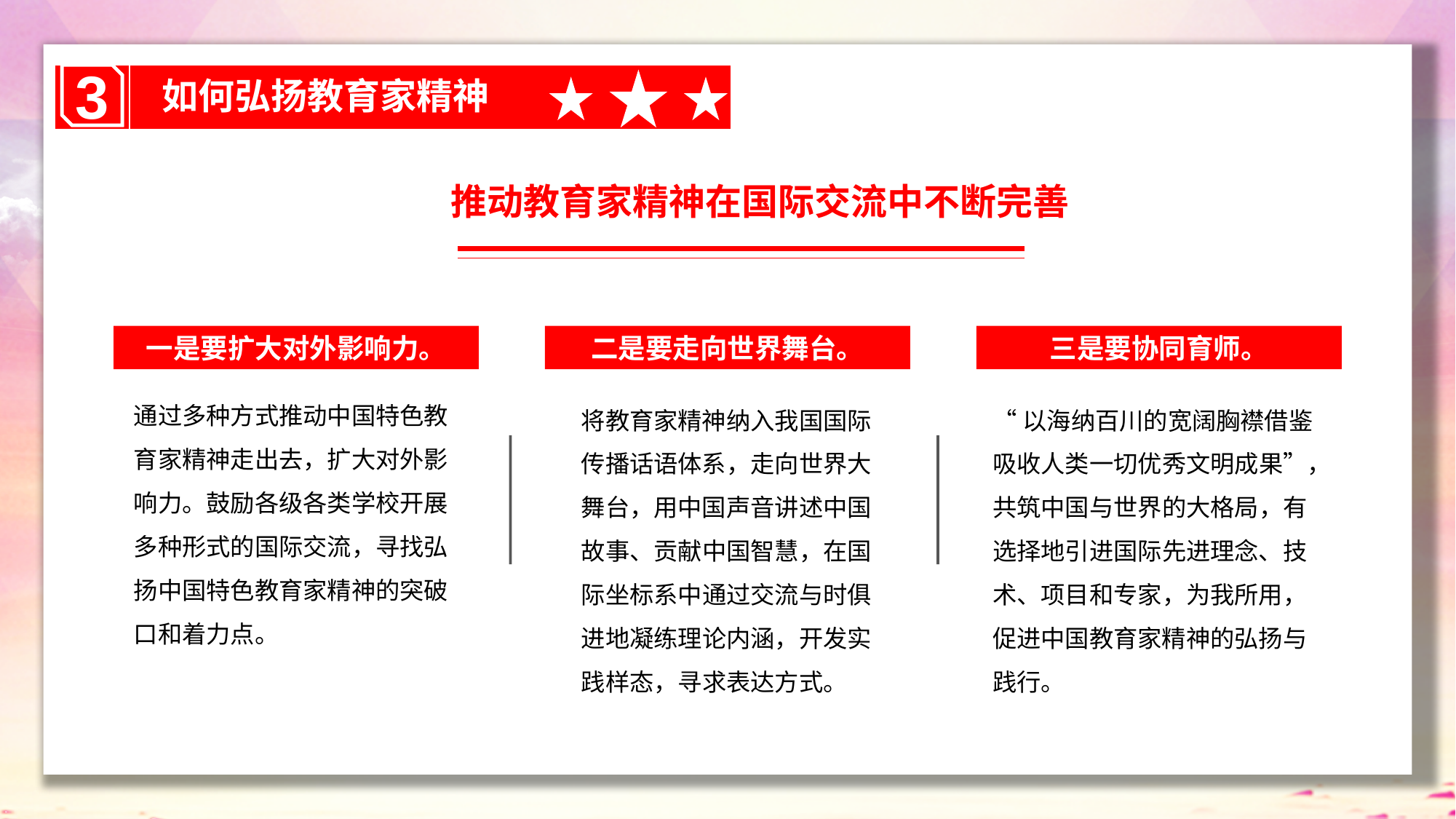

3

如何弘扬教育家精神
推动教育家精神在国际交流中不断完善
一是要扩大对外影响力。
二是要走向世界舞台。
三是要协同育师。
通过多种方式推动中国特色教育家精神走出去，扩大对外影响力。鼓励各级各类学校开展多种形式的国际交流，寻找弘扬中国特色教育家精神的突破口和着力点。
将教育家精神纳入我国国际传播话语体系，走向世界大舞台，用中国声音讲述中国故事、贡献中国智慧，在国际坐标系中通过交流与时俱进地凝练理论内涵，开发实践样态，寻求表达方式。
“以海纳百川的宽阔胸襟借鉴吸收人类一切优秀文明成果”，共筑中国与世界的大格局，有选择地引进国际先进理念、技术、项目和专家，为我所用，促进中国教育家精神的弘扬与践行。